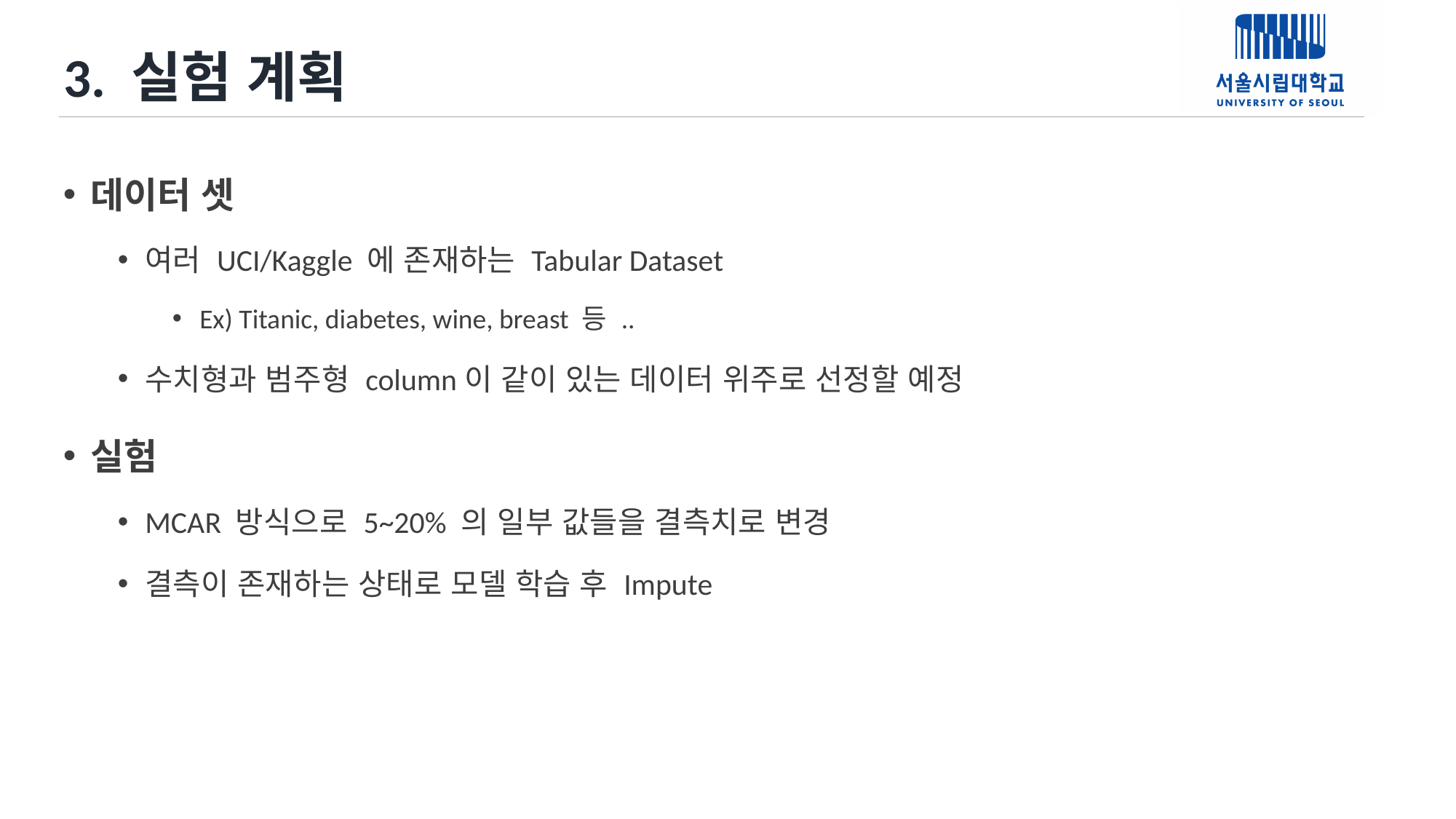

# 3. 실험 계획
데이터 셋
여러 UCI/Kaggle 에 존재하는 Tabular Dataset
Ex) Titanic, diabetes, wine, breast 등 ..
수치형과 범주형 column이 같이 있는 데이터 위주로 선정할 예정
실험
MCAR 방식으로 5~20% 의 일부 값들을 결측치로 변경
결측이 존재하는 상태로 모델 학습 후 Impute